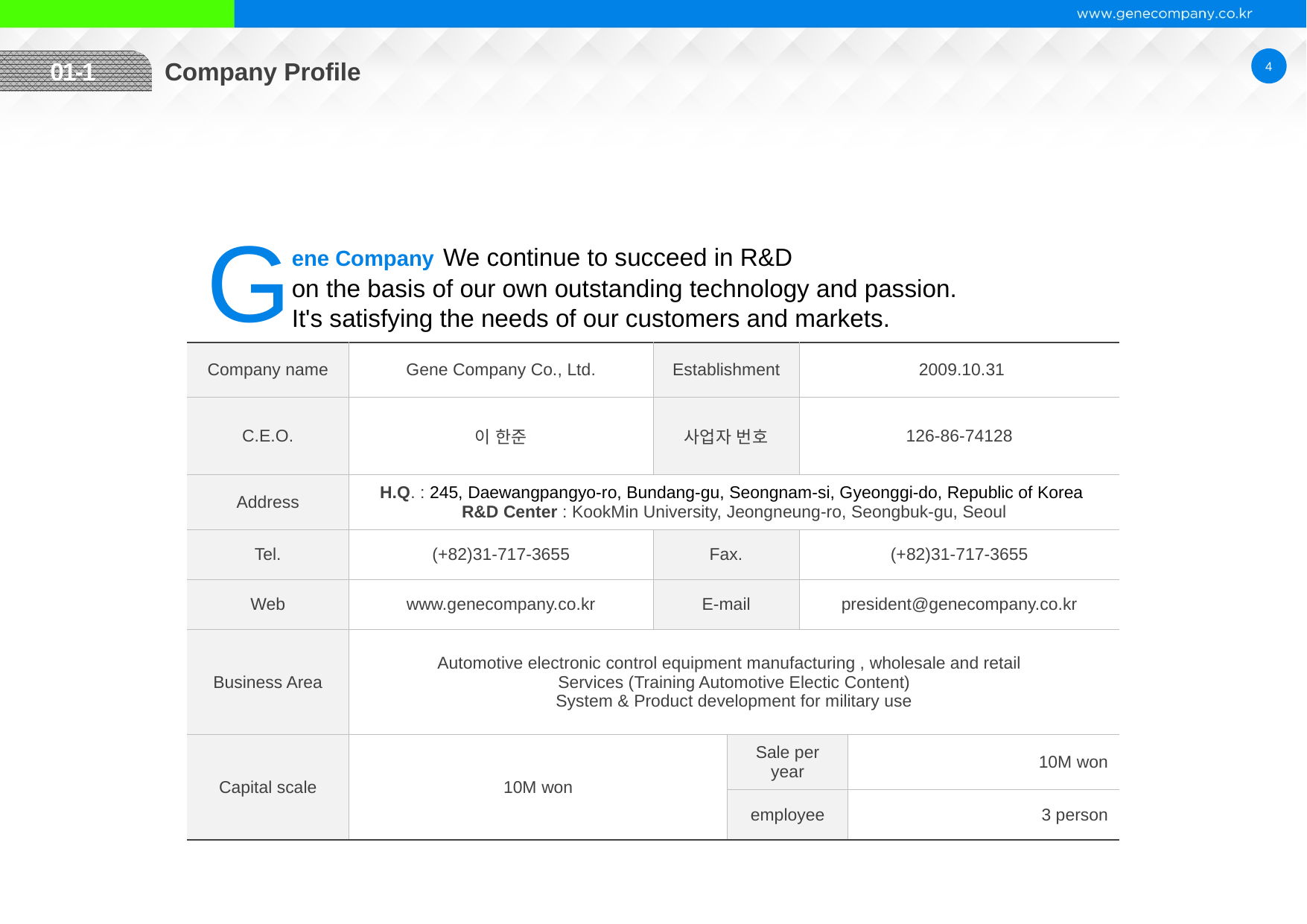

4
01-1
Company Profile
G
ene Company We continue to succeed in R&D
on the basis of our own outstanding technology and passion.
It's satisfying the needs of our customers and markets.
| Company name | Gene Company Co., Ltd. | Establishment |  | 2009.10.31 |  |
| --- | --- | --- | --- | --- | --- |
| C.E.O. | 이 한준 | 사업자 번호 |  | 126-86-74128 |  |
| Address | H.Q. : 245, Daewangpangyo-ro, Bundang-gu, Seongnam-si, Gyeonggi-do, Republic of Korea R&D Center : KookMin University, Jeongneung-ro, Seongbuk-gu, Seoul |  |  |  |  |
| Tel. | (+82)31-717-3655 | Fax. |  | (+82)31-717-3655 |  |
| Web | www.genecompany.co.kr | E-mail |  | president@genecompany.co.kr |  |
| Business Area | Automotive electronic control equipment manufacturing , wholesale and retail Services (Training Automotive Electic Content) System & Product development for military use |  |  |  |  |
| Capital scale | 10M won |  | Sale per year |  | 10M won |
|  |  |  | employee |  | 3 person |